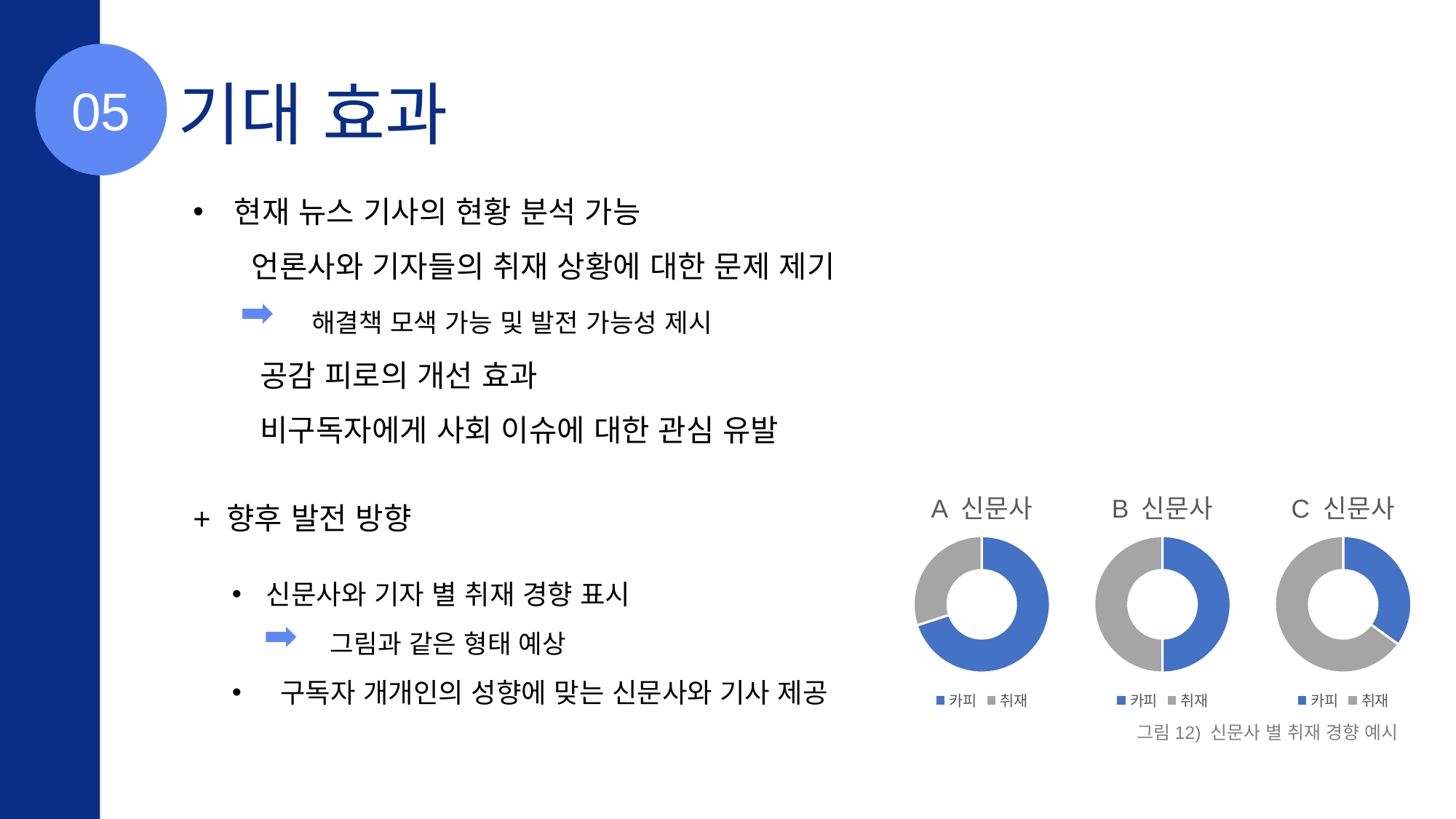

기대 효과
05
현재 뉴스 기사의 현황 분석 가능
      언론사와 기자들의 취재 상황에 대한 문제 제기
             해결책 모색 가능 및 발전 가능성 제시
       공감 피로의 개선 효과
       비구독자에게 사회 이슈에 대한 관심 유발

### Chart:

| Category | A 신문사 |
|---|---|
| 카피 | 70.0 |
| 취재 | 30.0 |

### Chart: B 신문사

| Category | A 신문사 |
|---|---|
| 카피 | 50.0 |
| 취재 | 50.0 |

### Chart: C 신문사

| Category | A 신문사 |
|---|---|
| 카피 | 35.0 |
| 취재 | 65.0 |
+ 향후 발전 방향
신문사와 기자 별 취재 경향 표시
            그림과 같은 형태 예상
 구독자 개개인의 성향에 맞는 신문사와 기사 제공

그림12) 신문사 별 취재 경향 예시